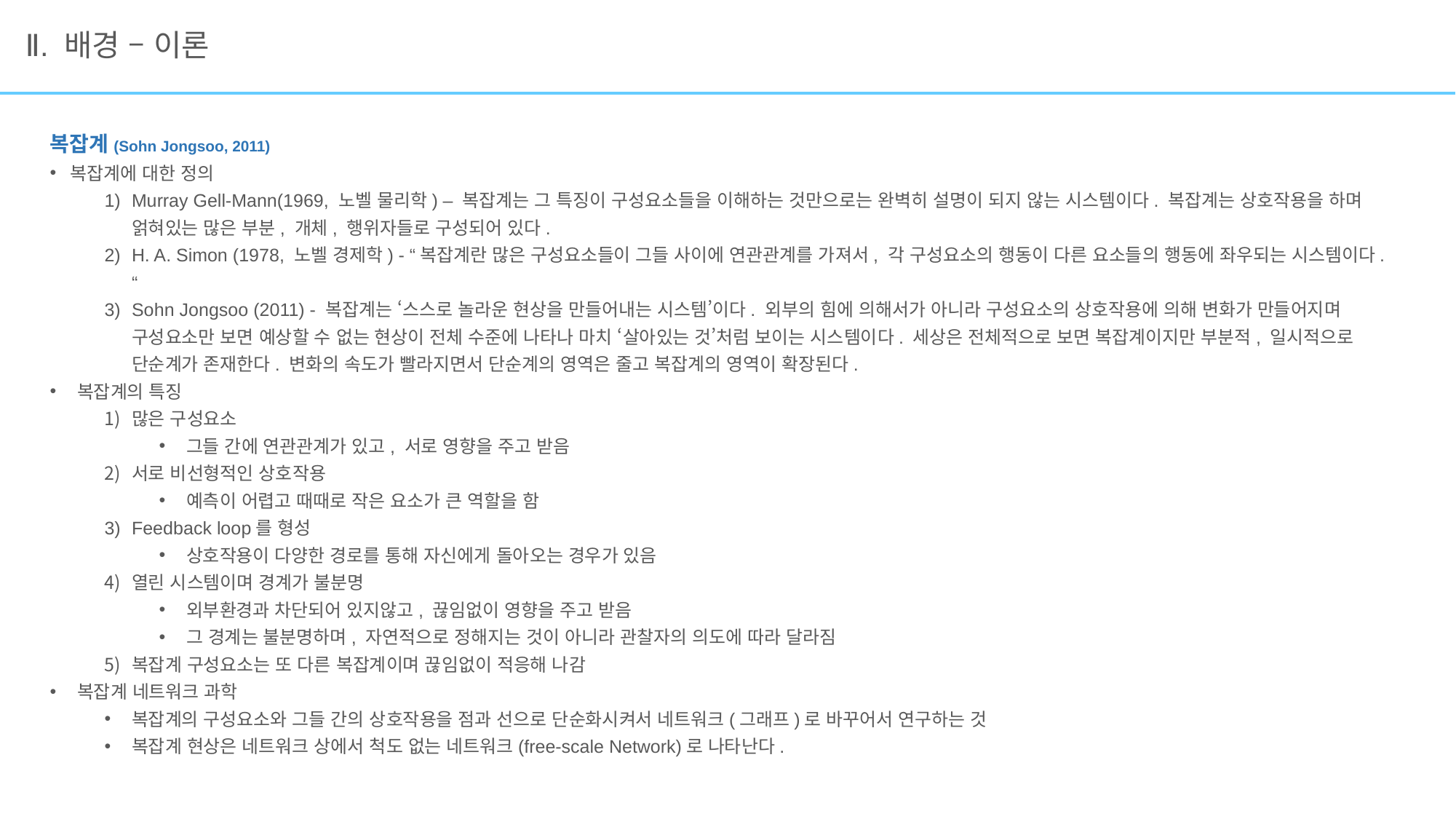

Ⅱ. 배경 – 이론
복잡계(Sohn Jongsoo, 2011)
복잡계에 대한 정의
Murray Gell-Mann(1969, 노벨 물리학) – 복잡계는 그 특징이 구성요소들을 이해하는 것만으로는 완벽히 설명이 되지 않는 시스템이다. 복잡계는 상호작용을 하며 얽혀있는 많은 부분, 개체, 행위자들로 구성되어 있다.
H. A. Simon (1978, 노벨 경제학) - “복잡계란 많은 구성요소들이 그들 사이에 연관관계를 가져서, 각 구성요소의 행동이 다른 요소들의 행동에 좌우되는 시스템이다.“
Sohn Jongsoo (2011) - 복잡계는 ‘스스로 놀라운 현상을 만들어내는 시스템’이다. 외부의 힘에 의해서가 아니라 구성요소의 상호작용에 의해 변화가 만들어지며 구성요소만 보면 예상할 수 없는 현상이 전체 수준에 나타나 마치 ‘살아있는 것’처럼 보이는 시스템이다. 세상은 전체적으로 보면 복잡계이지만 부분적, 일시적으로 단순계가 존재한다. 변화의 속도가 빨라지면서 단순계의 영역은 줄고 복잡계의 영역이 확장된다.
복잡계의 특징
많은 구성요소
그들 간에 연관관계가 있고, 서로 영향을 주고 받음
서로 비선형적인 상호작용
예측이 어렵고 때때로 작은 요소가 큰 역할을 함
Feedback loop를 형성
상호작용이 다양한 경로를 통해 자신에게 돌아오는 경우가 있음
열린 시스템이며 경계가 불분명
외부환경과 차단되어 있지않고, 끊임없이 영향을 주고 받음
그 경계는 불분명하며, 자연적으로 정해지는 것이 아니라 관찰자의 의도에 따라 달라짐
복잡계 구성요소는 또 다른 복잡계이며 끊임없이 적응해 나감
복잡계 네트워크 과학
복잡계의 구성요소와 그들 간의 상호작용을 점과 선으로 단순화시켜서 네트워크(그래프)로 바꾸어서 연구하는 것
복잡계 현상은 네트워크 상에서 척도 없는 네트워크(free-scale Network)로 나타난다.